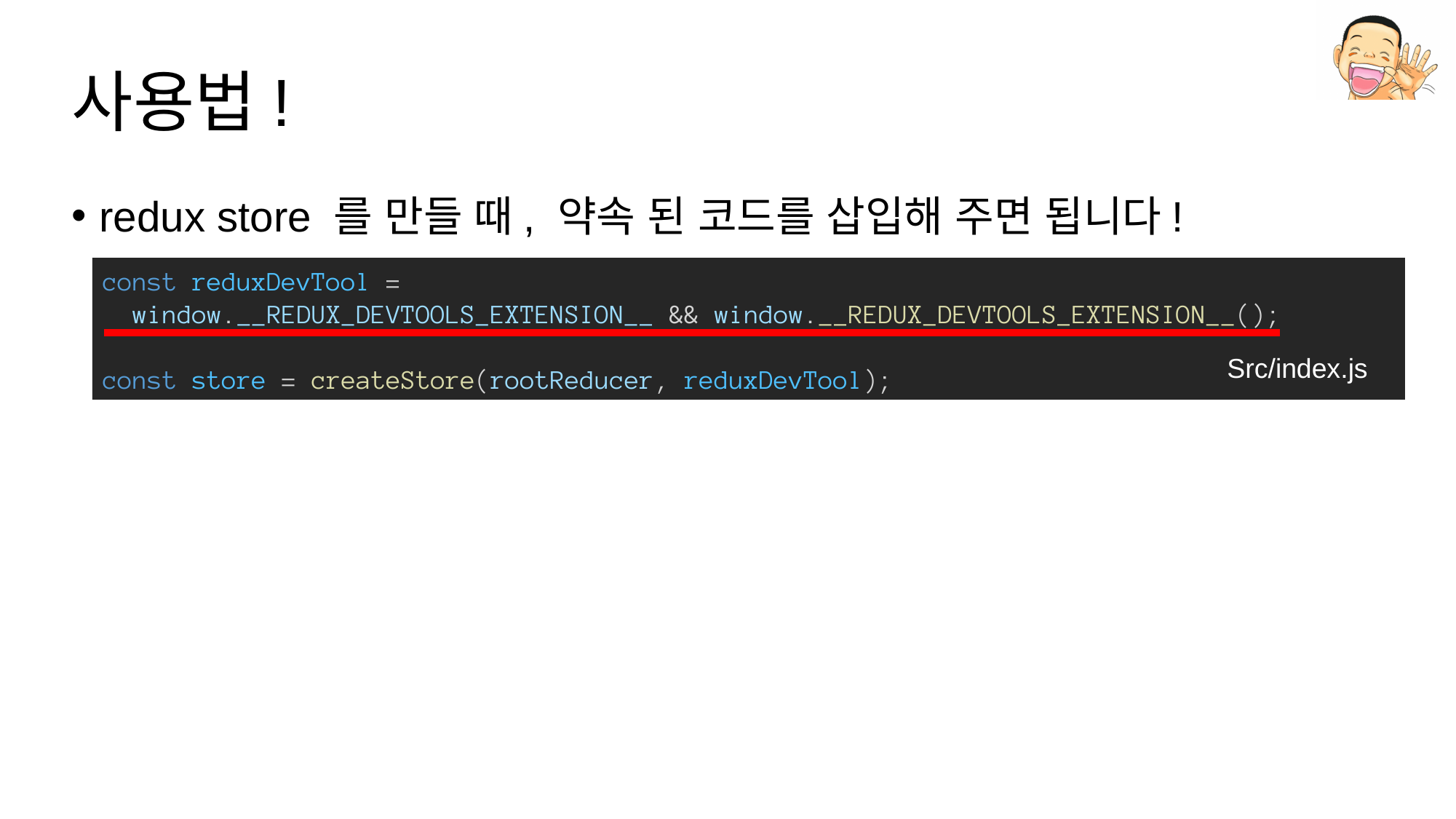

# 사용법!
redux store 를 만들 때, 약속 된 코드를 삽입해 주면 됩니다!

const reduxDevTool =
  window.__REDUX_DEVTOOLS_EXTENSION__ && window.__REDUX_DEVTOOLS_EXTENSION__();
const store = createStore(rootReducer, reduxDevTool);
Src/index.js